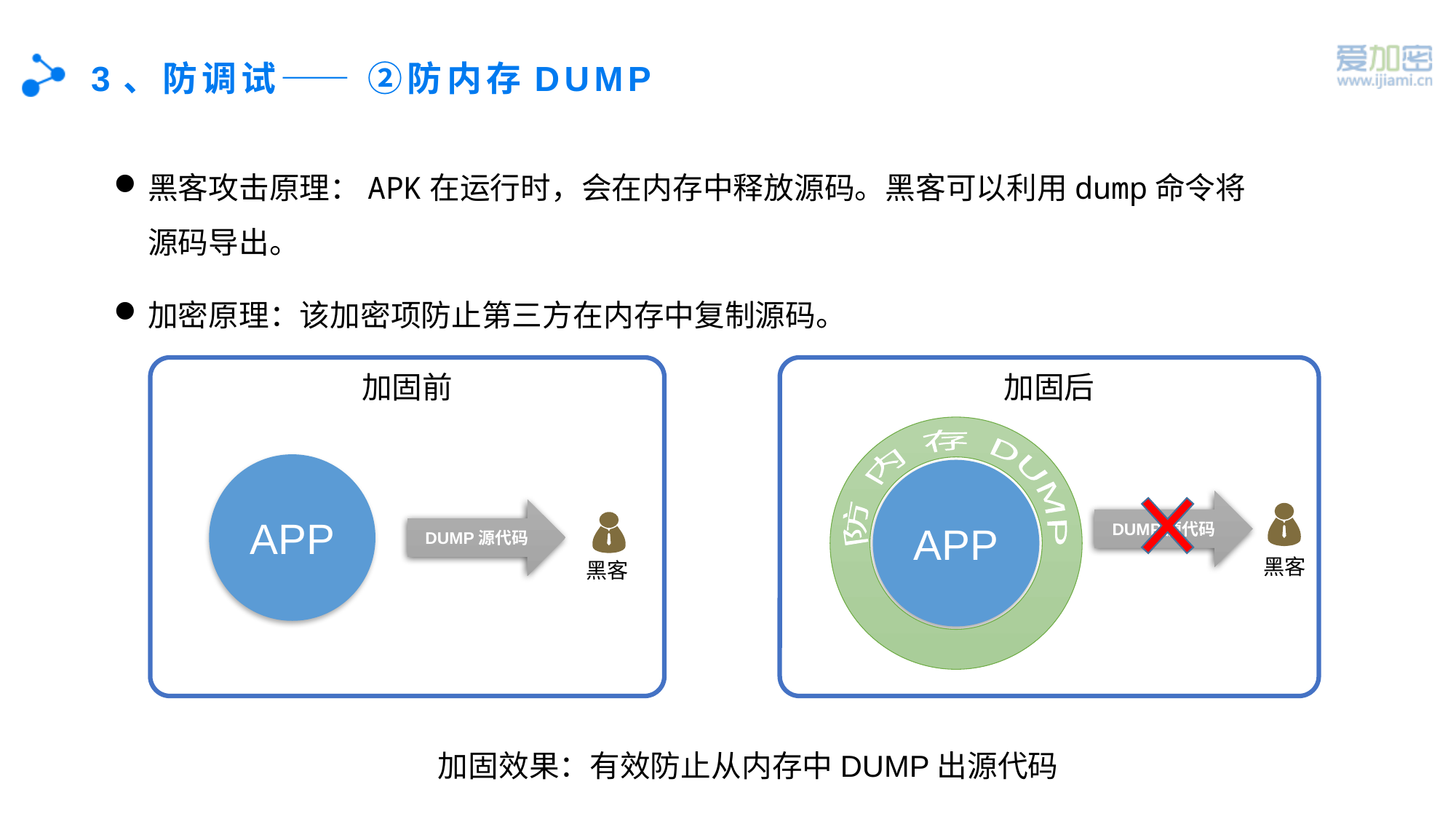

# 3、防调试—— ②防内存DUMP
黑客攻击原理：APK在运行时，会在内存中释放源码。黑客可以利用dump命令将源码导出。
加密原理：该加密项防止第三方在内存中复制源码。
加固前
加固后

防  内  存  DUMP
APP
APP

DUMP源代码
DUMP源代码

黑客

黑客
加固效果：有效防止从内存中DUMP出源代码